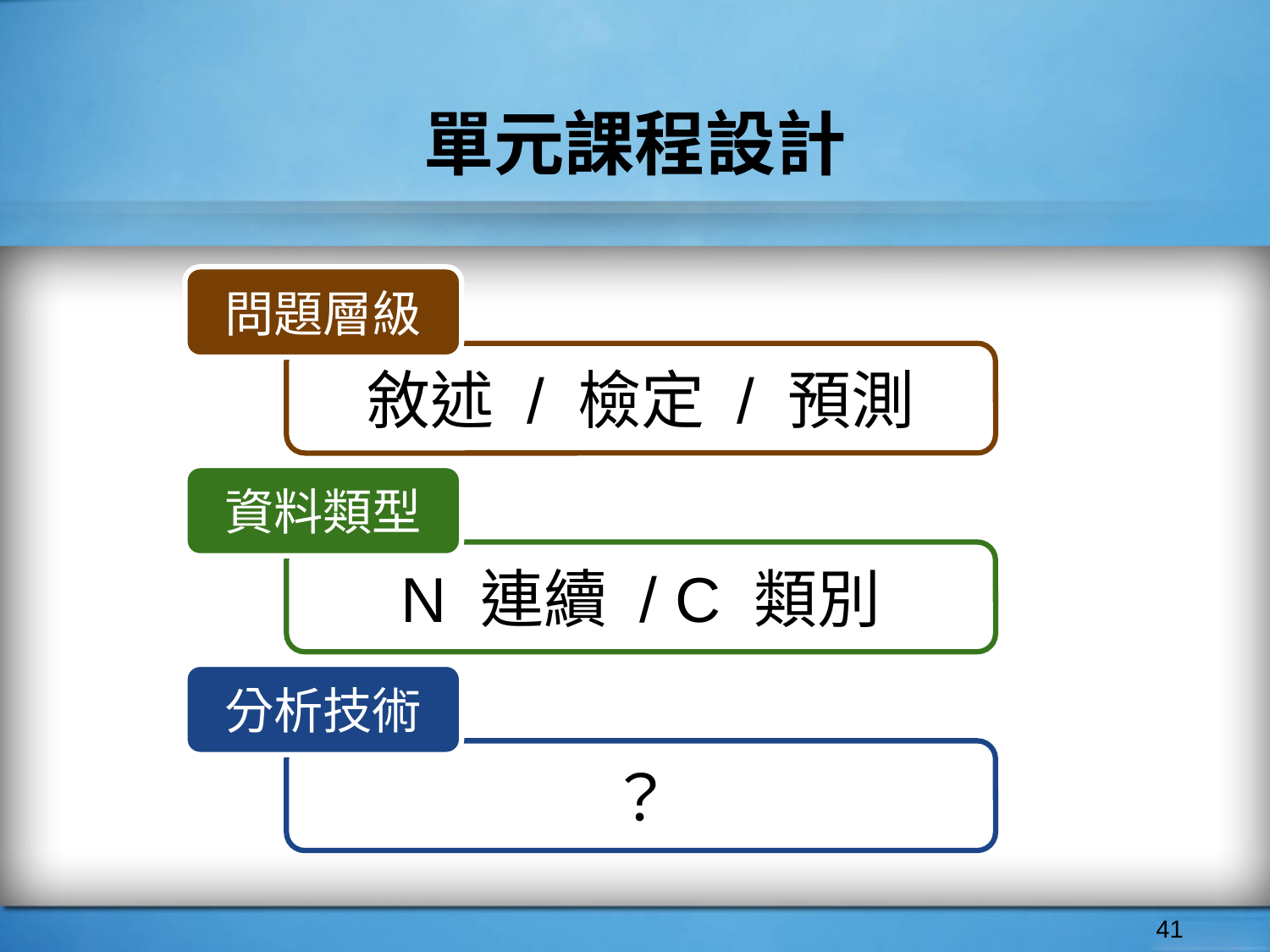

# 單元課程設計
問題層級
敘述 / 檢定 / 預測
資料類型
N 連續 / C 類別
分析技術
？
41